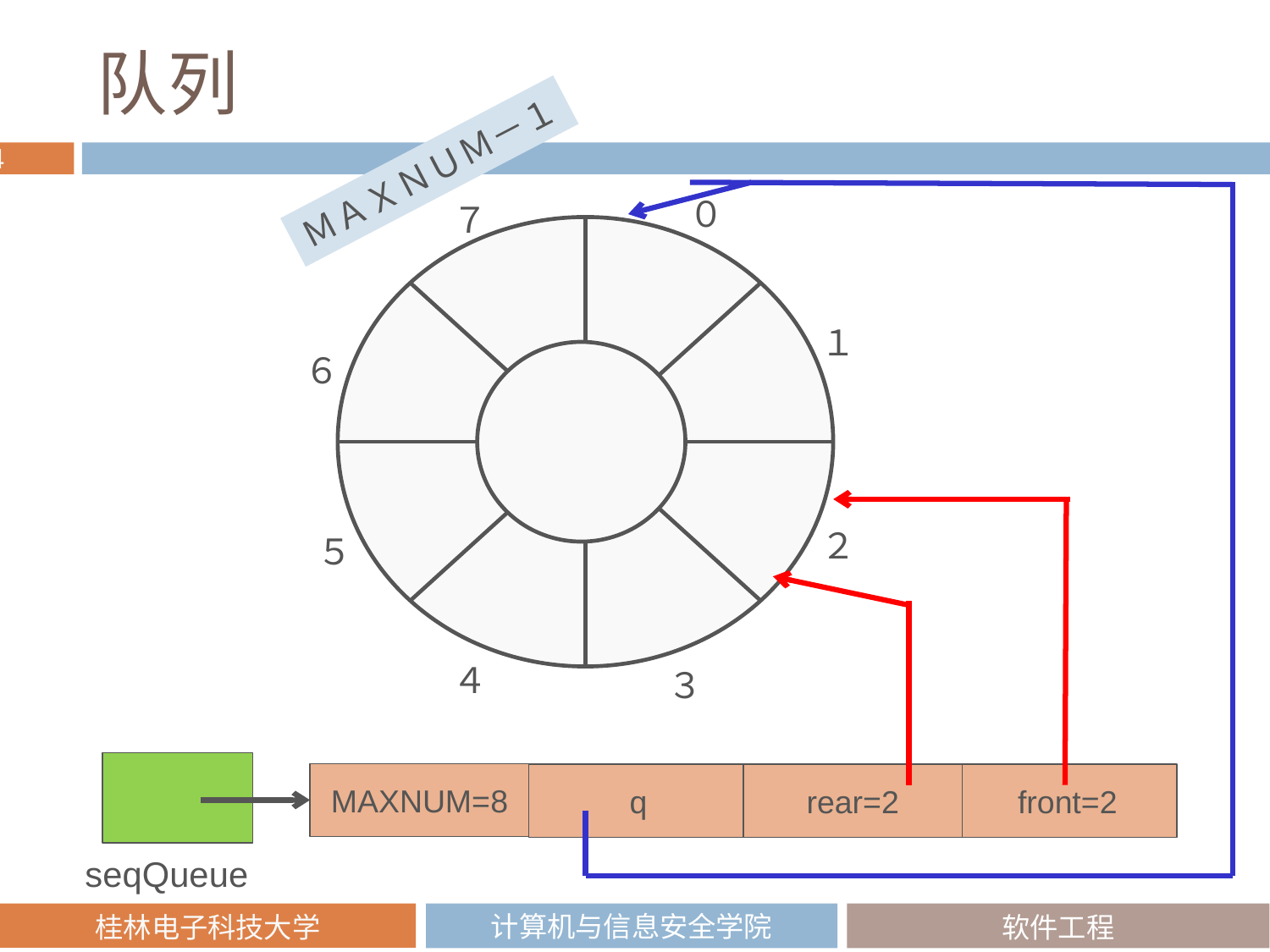

# 队列
ＭＡＸＮＵＭ－１

０
７

１
６

２
５
４
３

MAXNUM=8
rear=2
q
front=2
seqQueue